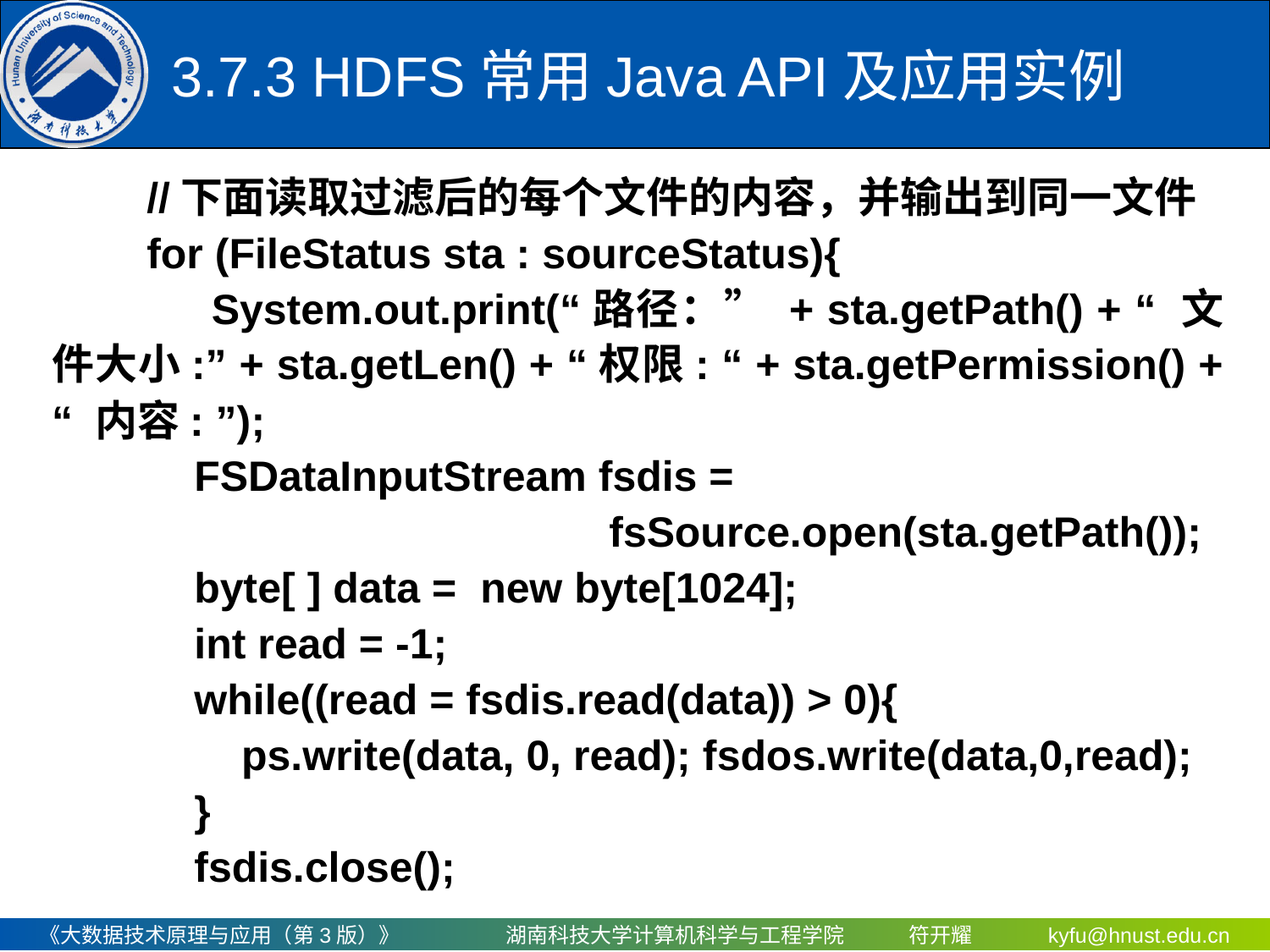

# 3.7.3 HDFS常用Java API及应用实例
        //下面读取过滤后的每个文件的内容，并输出到同一文件
        for (FileStatus sta : sourceStatus){
            System.out.print(“路径：” + sta.getPath() + “ 文件大小:” + sta.getLen() + “权限: “ + sta.getPermission() + “ 内容: ”);
            FSDataInputStream fsdis =
                                               fsSource.open(sta.getPath());
            byte[ ] data =  new byte[1024];
            int read = -1;
            while((read = fsdis.read(data)) > 0){
                ps.write(data, 0, read); fsdos.write(data,0,read);
            }
            fsdis.close();